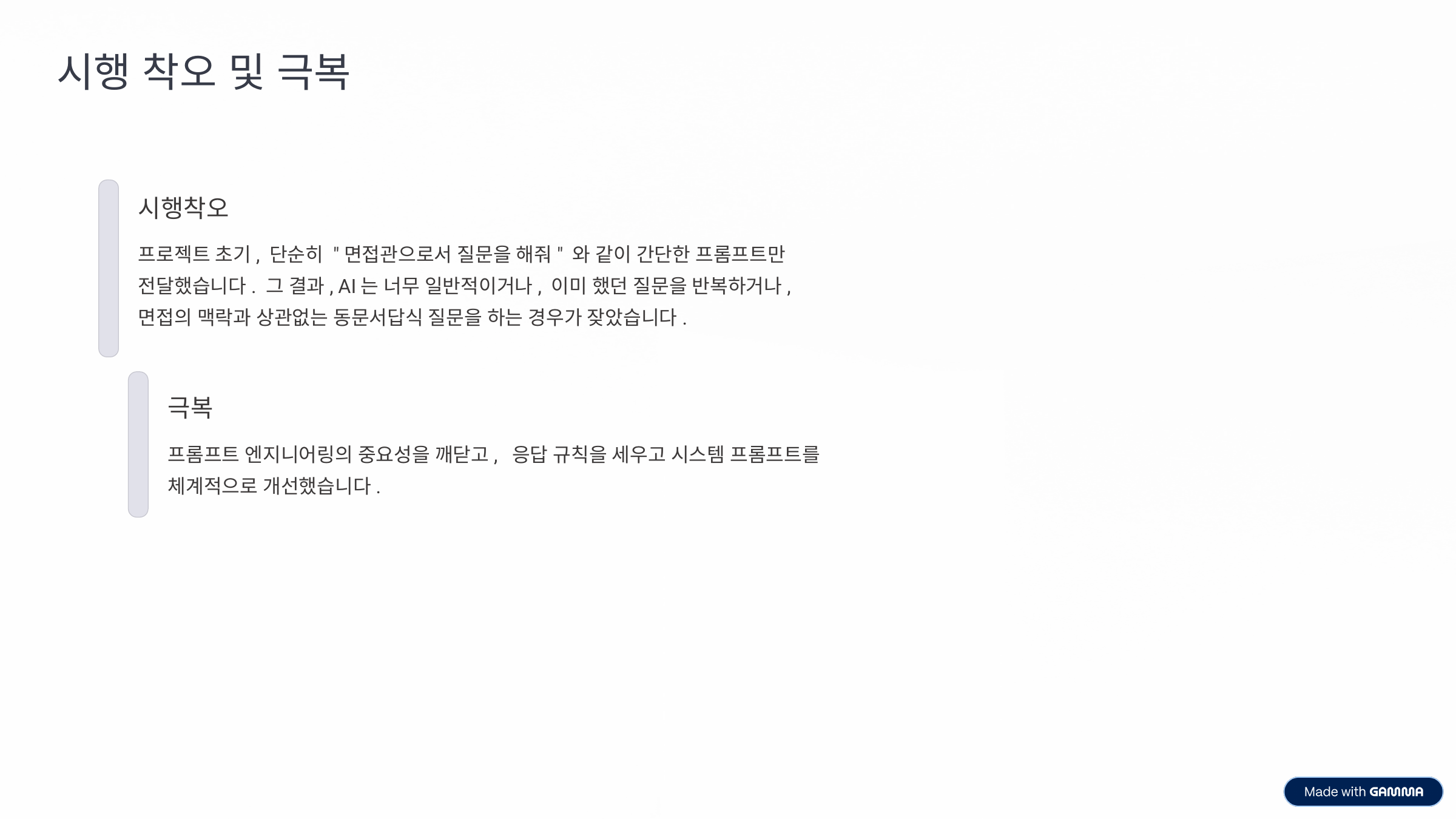

시행 착오 및 극복

시행착오
프로젝트 초기, 단순히 "면접관으로서 질문을 해줘" 와 같이 간단한 프롬프트만 전달했습니다. 그 결과, AI는 너무 일반적이거나, 이미 했던 질문을 반복하거나, 면접의 맥락과 상관없는 동문서답식 질문을 하는 경우가 잦았습니다.

극복
프롬프트 엔지니어링의 중요성을 깨닫고,  응답 규칙을 세우고 시스템 프롬프트를 체계적으로 개선했습니다.